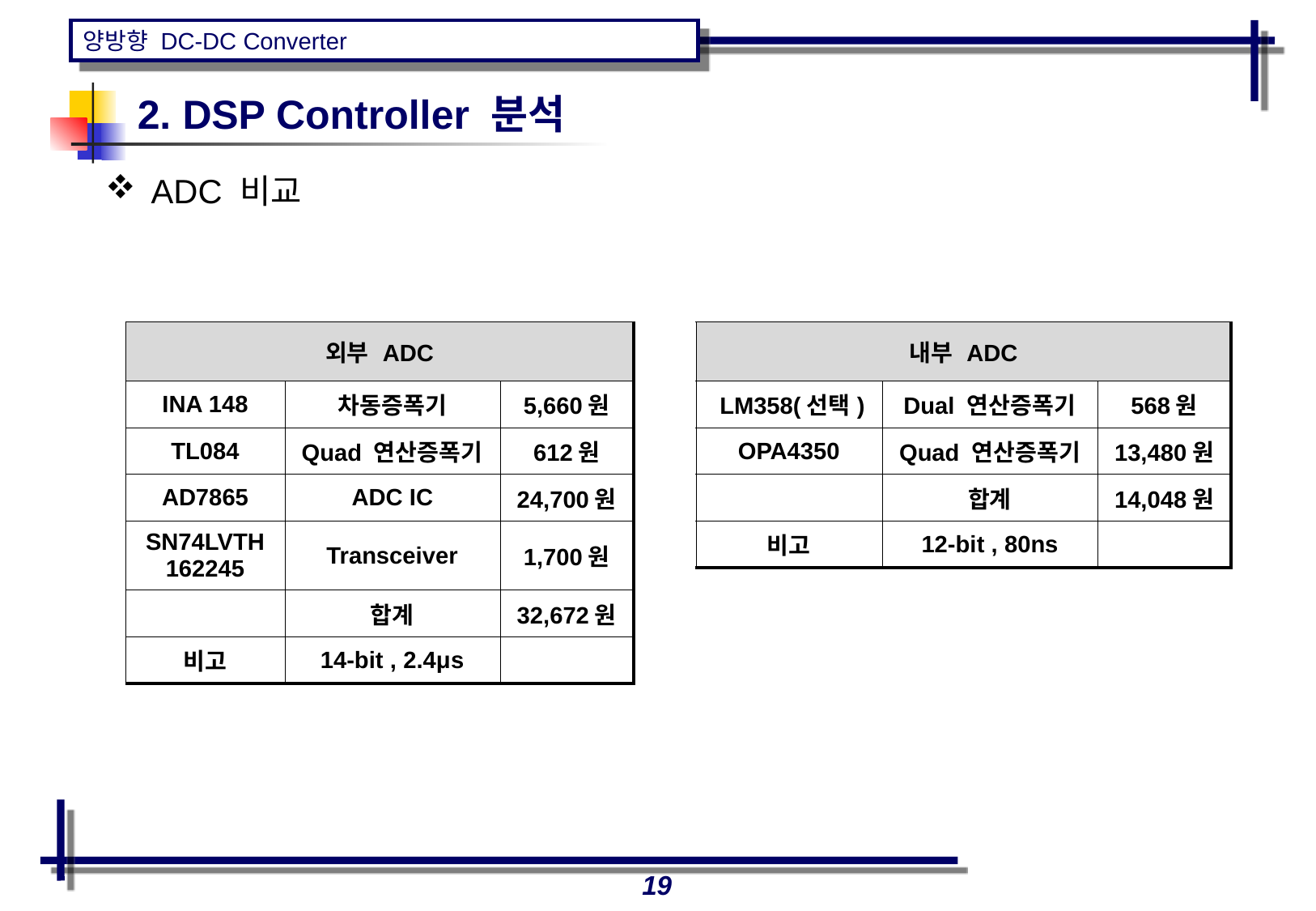

2. DSP Controller 분석
ADC 비교
| 외부 ADC |  |  |
| --- | --- | --- |
| INA 148 | 차동증폭기 | 5,660원 |
| TL084 | Quad 연산증폭기 | 612원 |
| AD7865 | ADC IC | 24,700원 |
| SN74LVTH 162245 | Transceiver | 1,700원 |
|  | 합계 | 32,672원 |
| 비고 | 14-bit , 2.4μs |  |
| 내부 ADC |  |  |
| --- | --- | --- |
| LM358(선택) | Dual 연산증폭기 | 568원 |
| OPA4350 | Quad 연산증폭기 | 13,480원 |
|  | 합계 | 14,048원 |
| 비고 | 12-bit , 80ns |  |
19